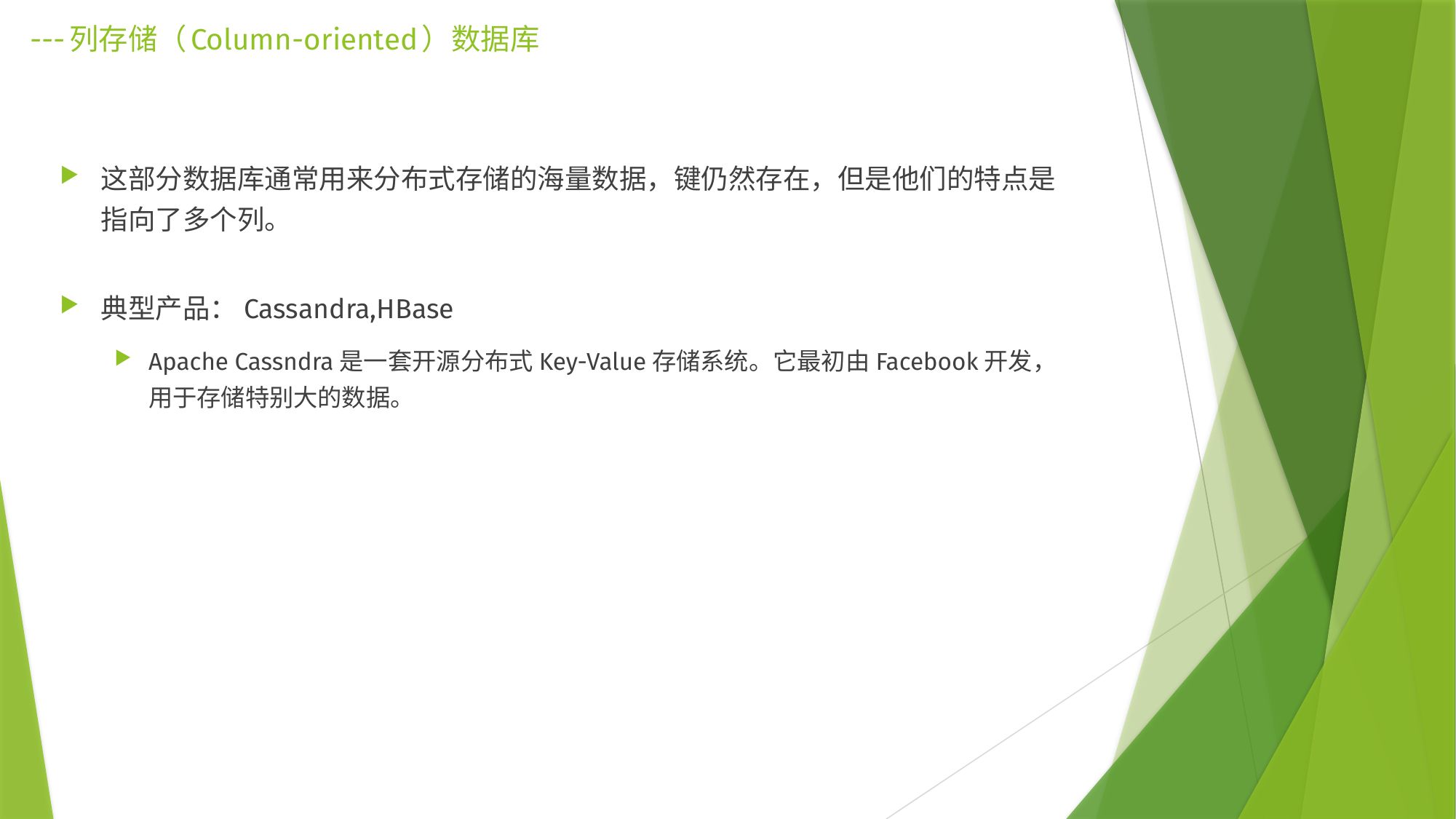

# ---列存储（Column-oriented）数据库
这部分数据库通常用来分布式存储的海量数据，键仍然存在，但是他们的特点是指向了多个列。
典型产品：Cassandra,HBase
Apache Cassndra是一套开源分布式Key-Value存储系统。它最初由Facebook开发，用于存储特别大的数据。